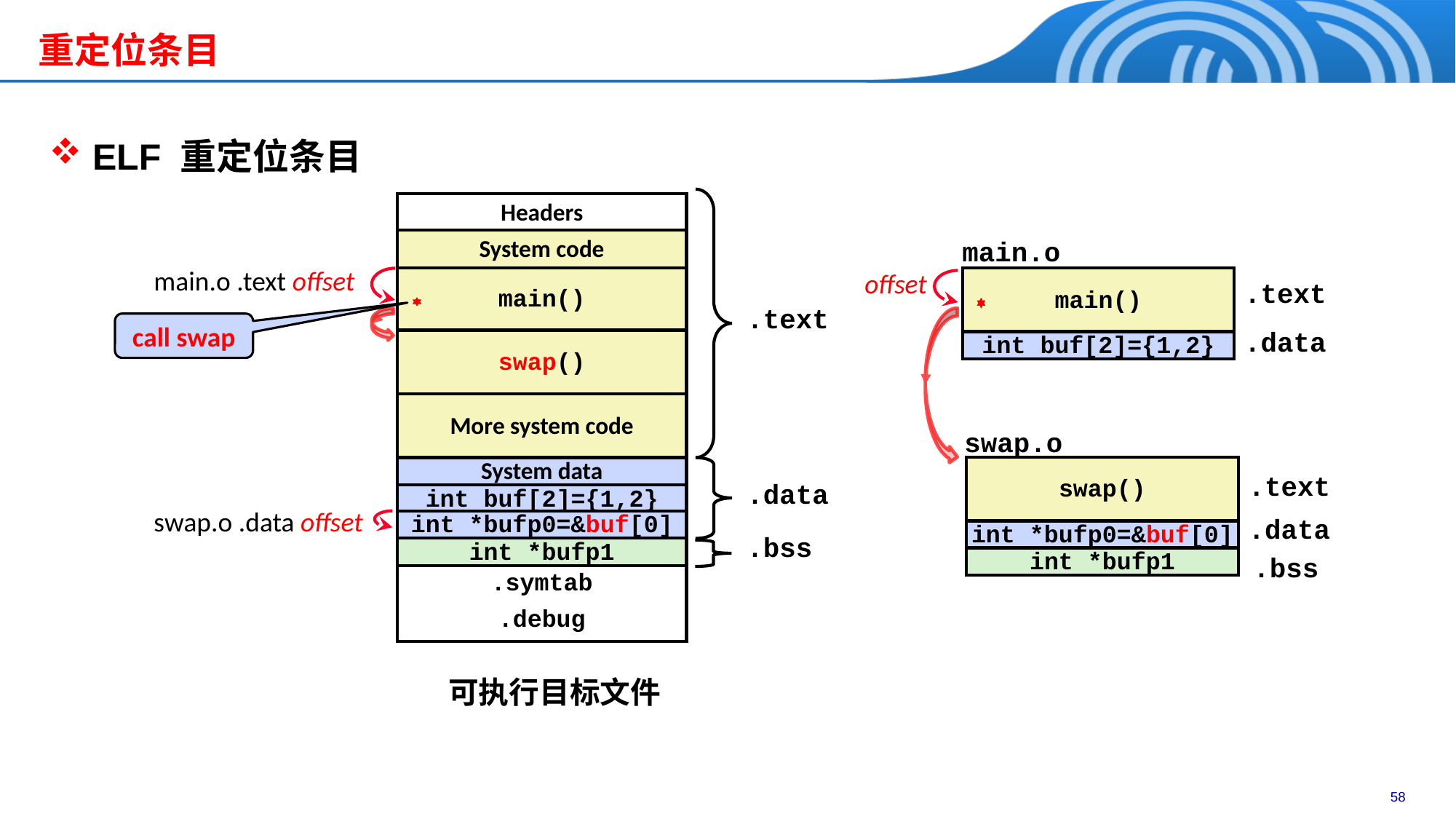

重定位条目
 ELF 重定位条目

Headers
System code
main.o .text offset
main()

.text

call swap
swap()
More system code
System data

.data
int buf[2]={1,2}
swap.o .data offset

int *bufp0=&buf[0]
.bss
int *bufp1

.symtab
.debug
可执行目标文件
main.o
offset
main()

.text

.data
int buf[2]={1,2}
swap.o
swap()
.text
.data
int *bufp0=&buf[0]
int *bufp1
.bss